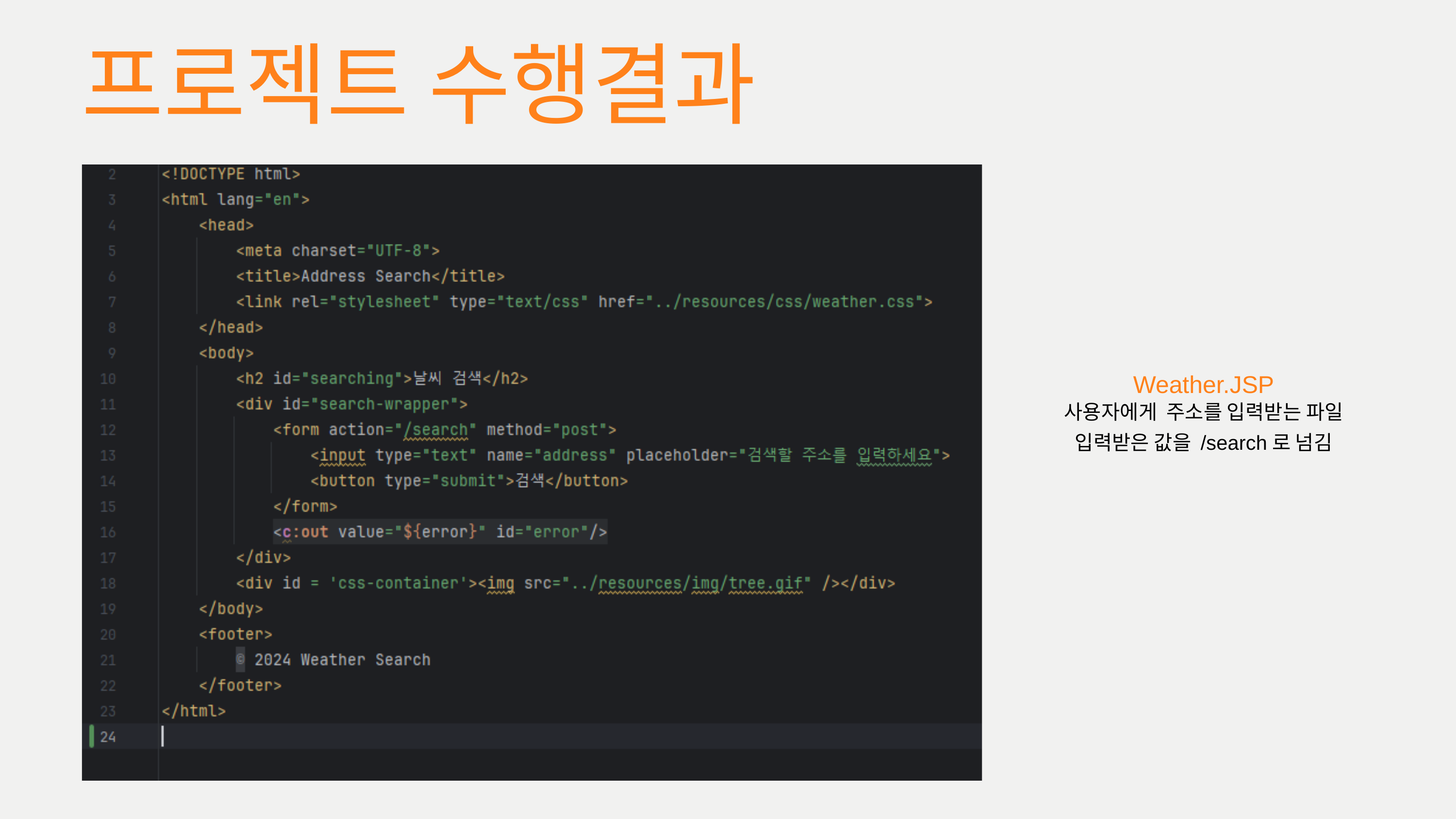

프로젝트 수행결과

Weather.JSP
사용자에게  주소를 입력받는 파일
입력받은 값을 /search로 넘김